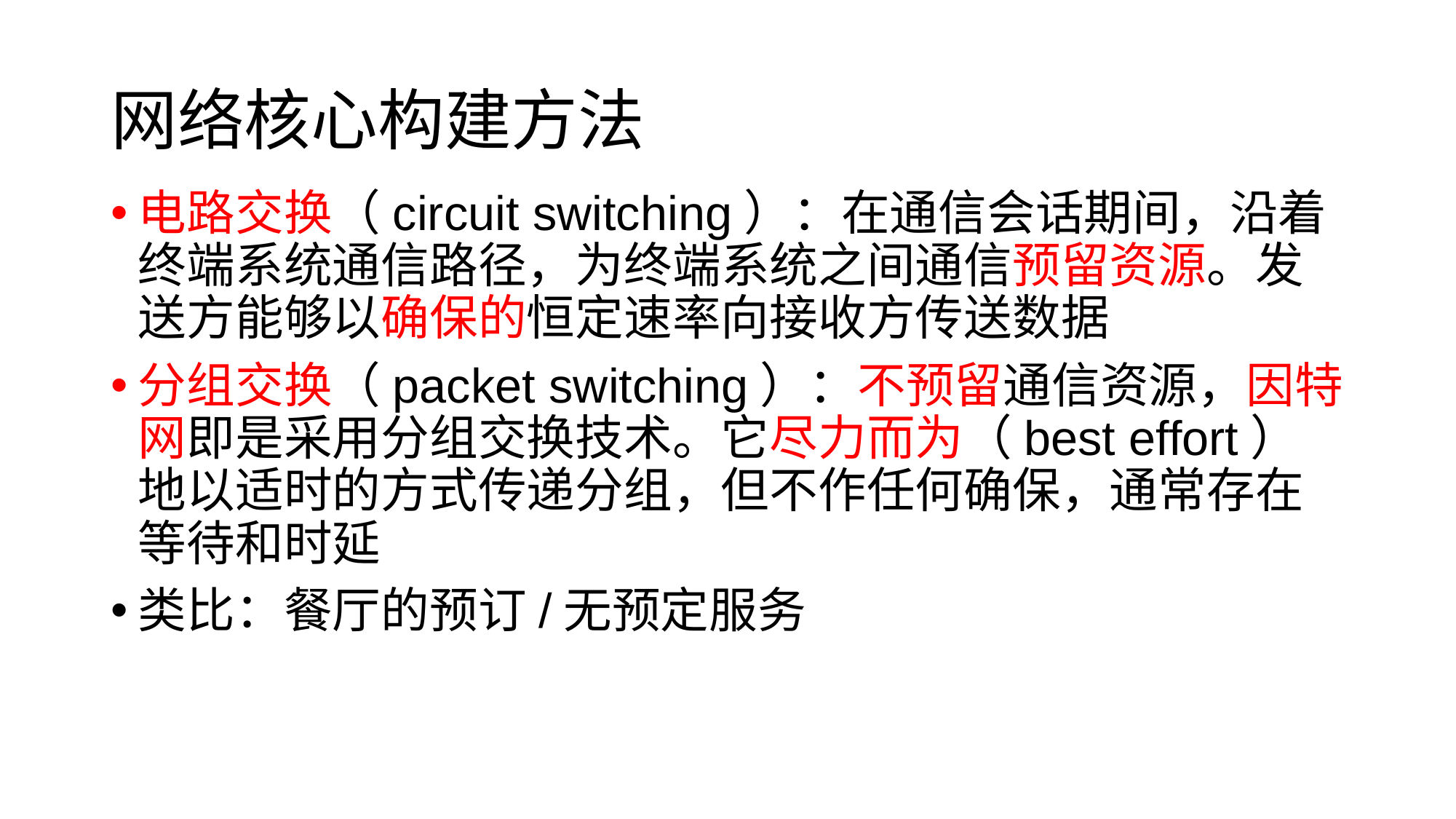

# 网络核心构建方法
电路交换（circuit switching）：在通信会话期间，沿着终端系统通信路径，为终端系统之间通信预留资源。发送方能够以确保的恒定速率向接收方传送数据
分组交换（packet switching）：不预留通信资源，因特网即是采用分组交换技术。它尽力而为（best effort）地以适时的方式传递分组，但不作任何确保，通常存在等待和时延
类比：餐厅的预订/无预定服务